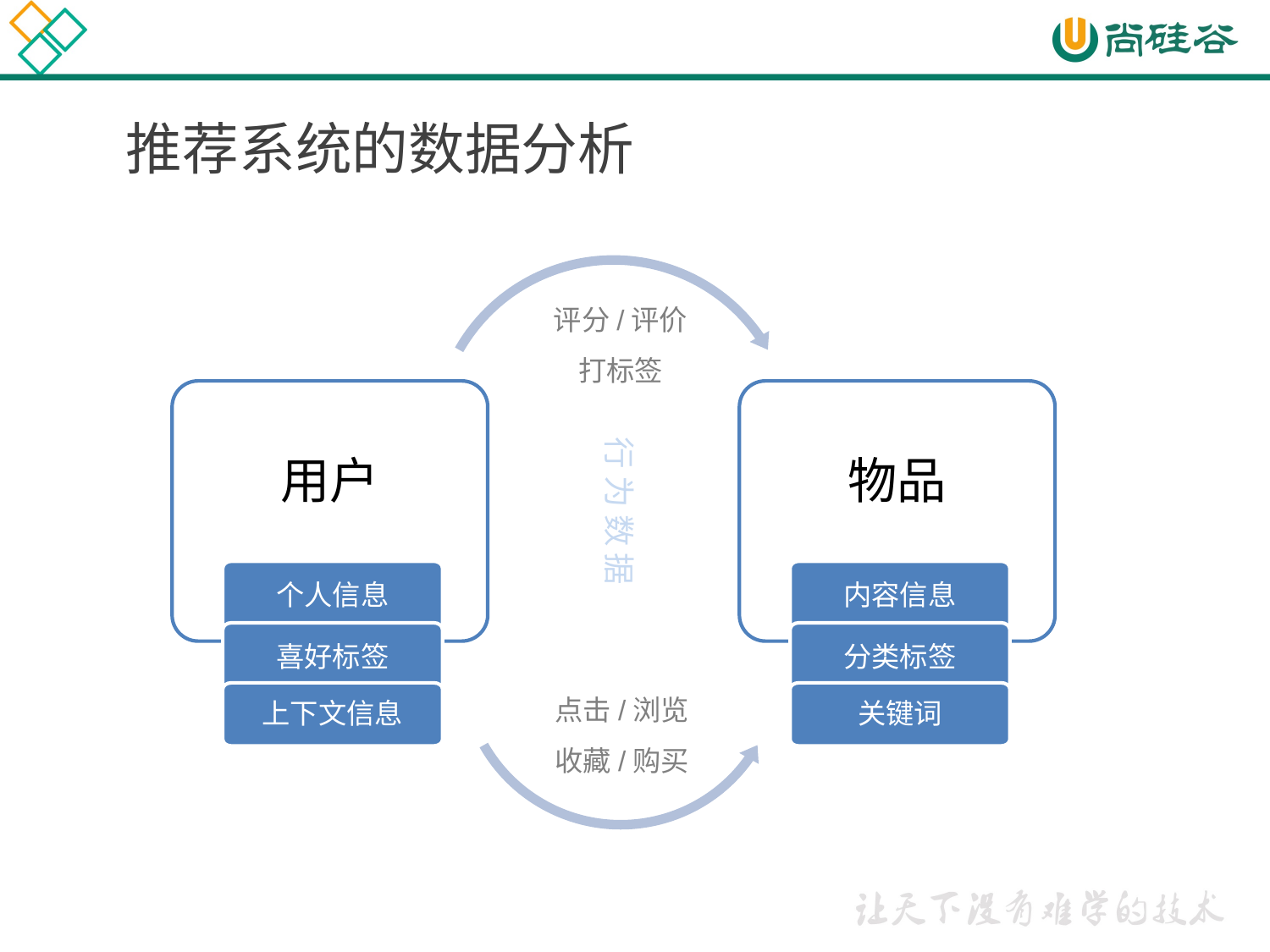

# 推荐系统的数据分析

评分/评价打标签
用户
个人信息
喜好标签
上下文信息
物品
内容信息
分类标签
关键词
行 为 数 据

点击/浏览
收藏/购买